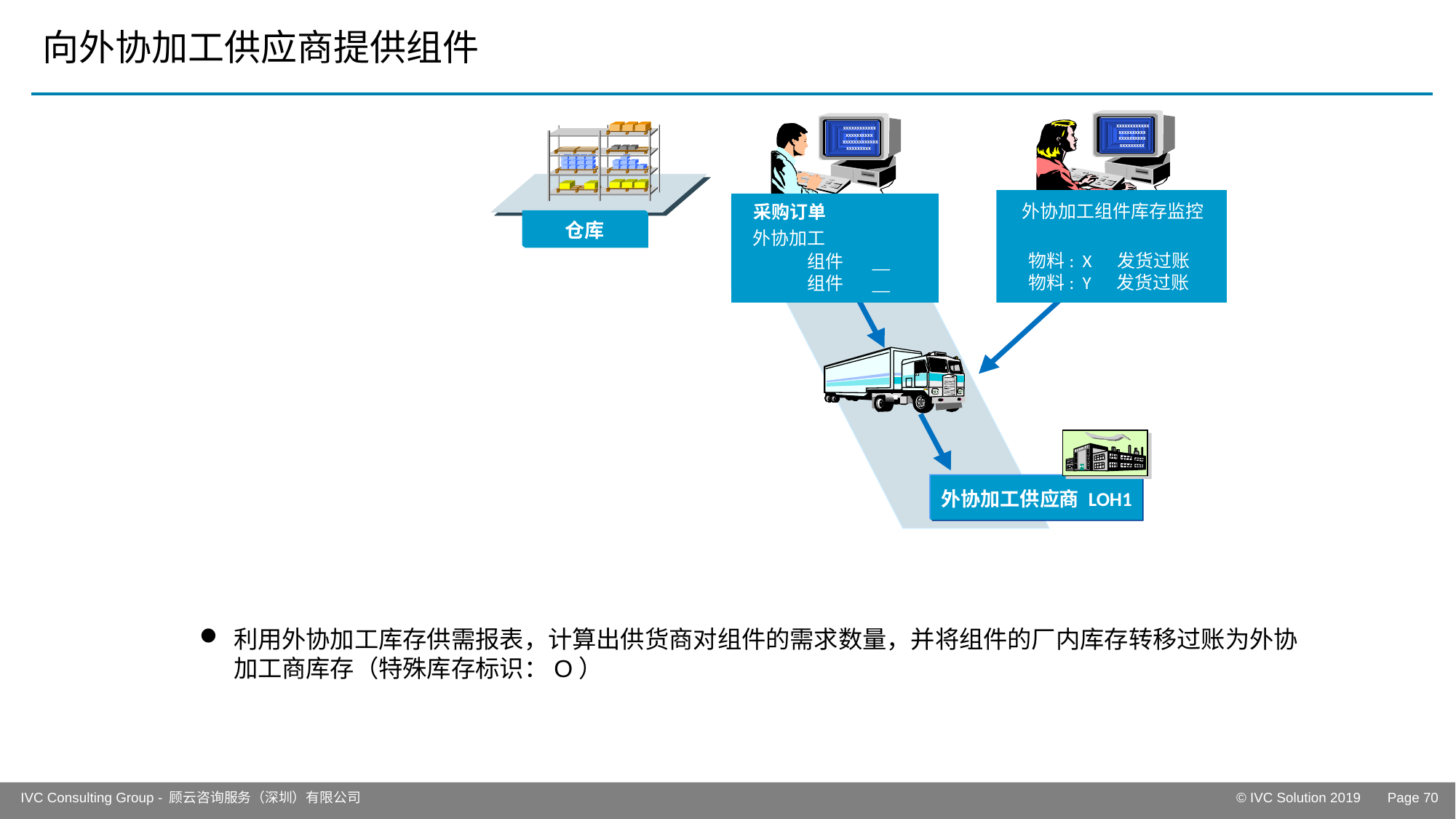

# 向外协加工供应商提供组件

xxxxxxxxxxxx

xxxxxxxxxx

xxxxxxxxxx

xxxxxxxxx

xxxxxxxxxxxx
xxxxxxxxxx
xxxxxxxxxxxxx
xxxxxxxxx

采购订单
外协加工

组件      __
组件      __
外协加工组件库存监控

仓库
物料:  X     发货过账
物料:  Y     发货过账

外协加工供应商 LOH1
利用外协加工库存供需报表，计算出供货商对组件的需求数量，并将组件的厂内库存转移过账为外协加工商库存（特殊库存标识：O）